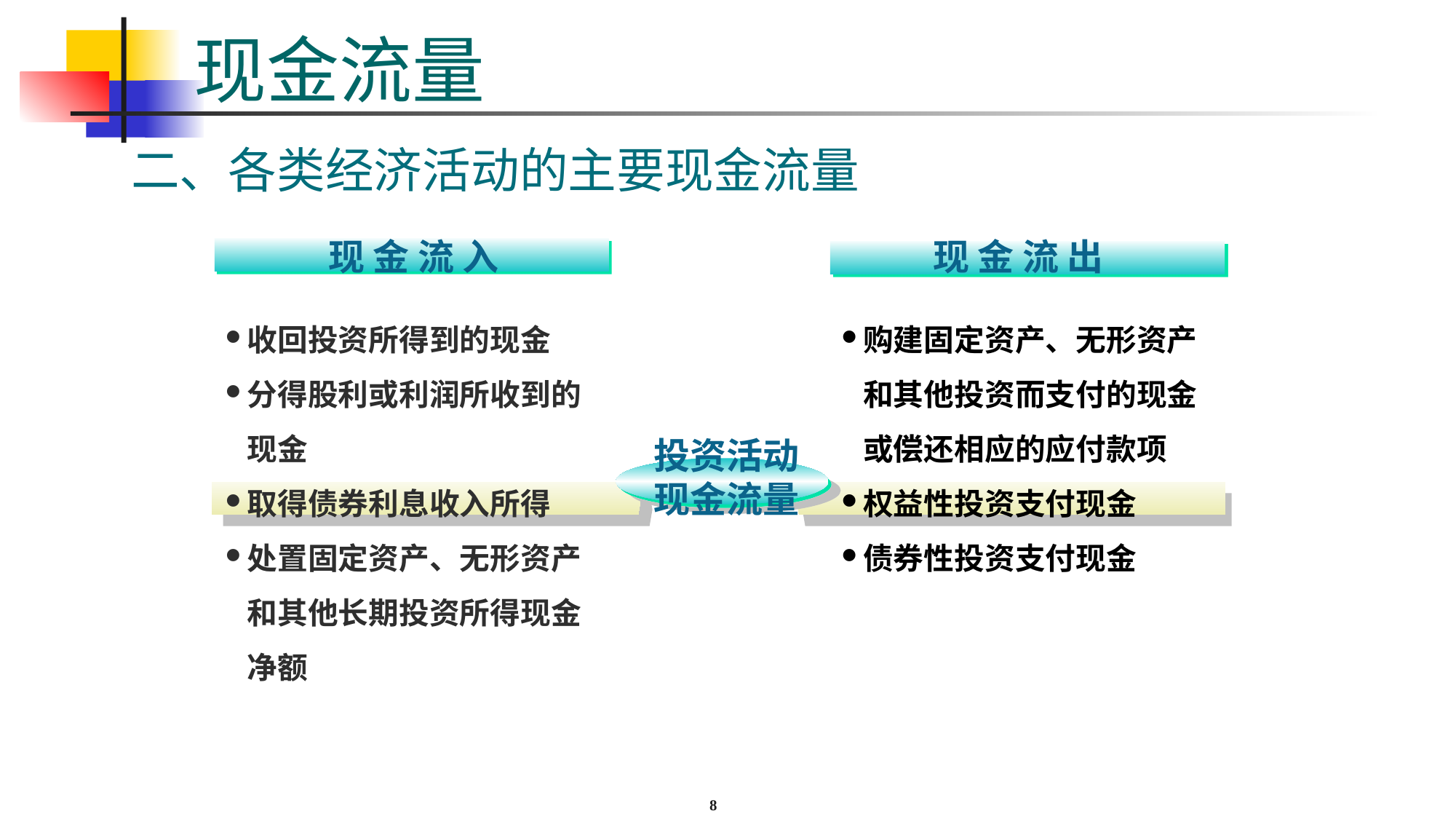

# 现金流量
二、各类经济活动的主要现金流量
现 金 流 入

收回投资所得到的现金
分得股利或利润所收到的现金
取得债券利息收入所得
处置固定资产、无形资产和其他长期投资所得现金净额

现 金 流 出

购建固定资产、无形资产和其他投资而支付的现金或偿还相应的应付款项
权益性投资支付现金
债券性投资支付现金

投资活动现金流量

8